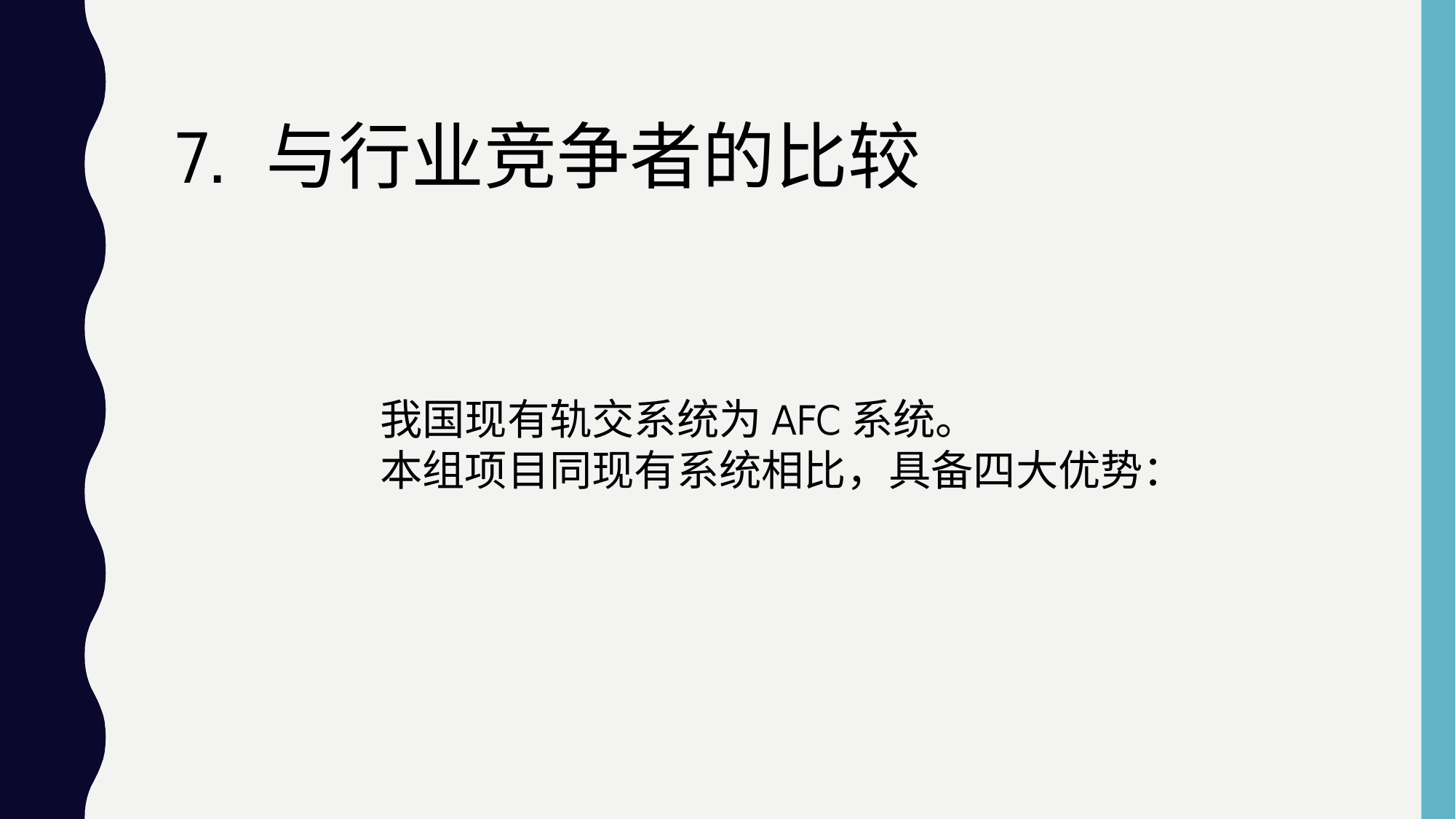

7. 与行业竞争者的比较
	我国现有轨交系统为AFC系统。
	本组项目同现有系统相比，具备四大优势：